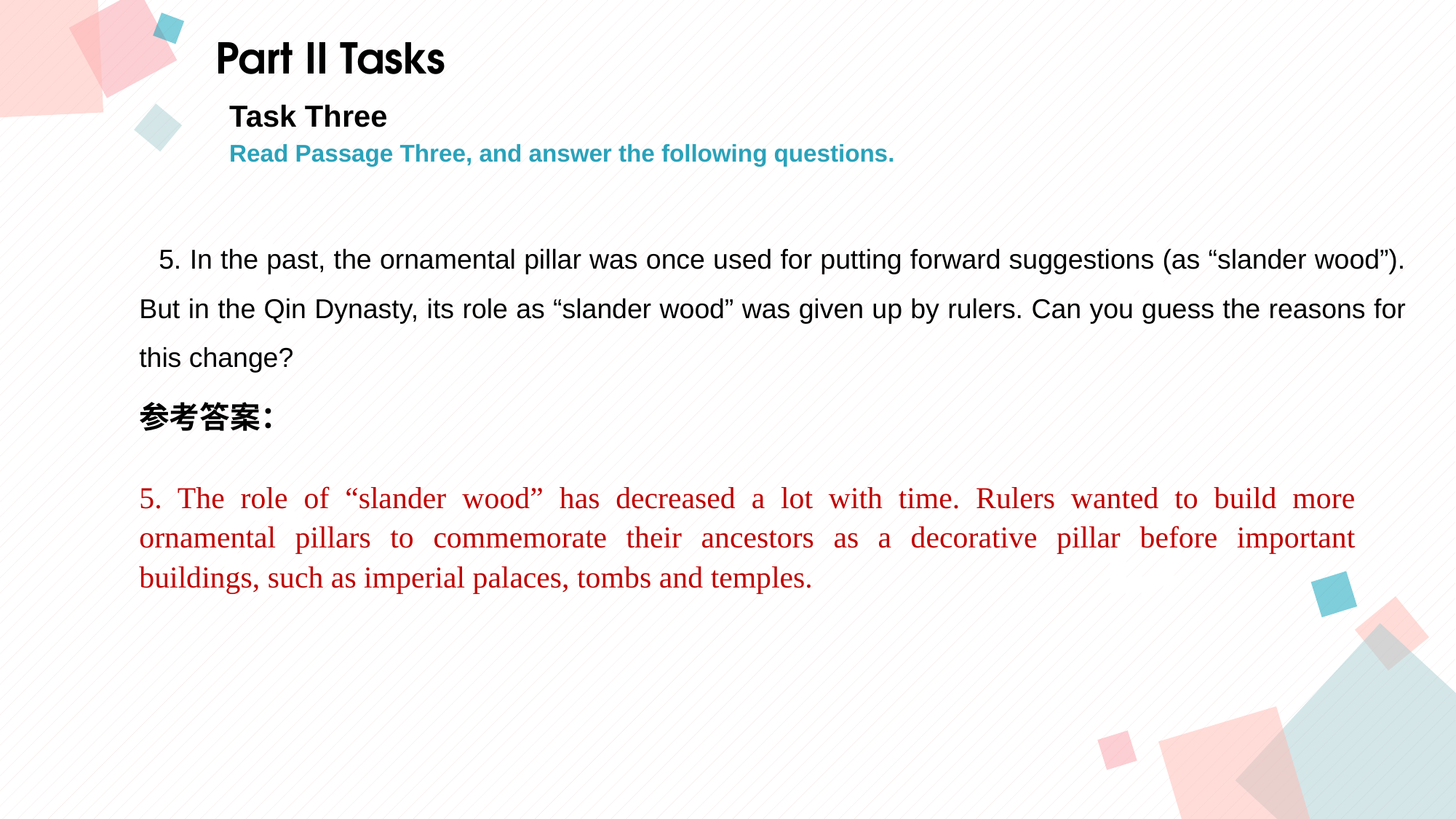

Part II Tasks
Task Three

Read Passage Three, and answer the following questions.
A
B
   5. In the past, the ornamental pillar was once used for putting forward suggestions (as “slander wood”). But in the Qin Dynasty, its role as “slander wood” was given up by rulers. Can you guess the reasons for this change?
参考答案：

5. The role of “slander wood” has decreased a lot with time. Rulers wanted to build more ornamental pillars to commemorate their ancestors as a decorative pillar before important buildings, such as imperial palaces, tombs and temples.
C
D